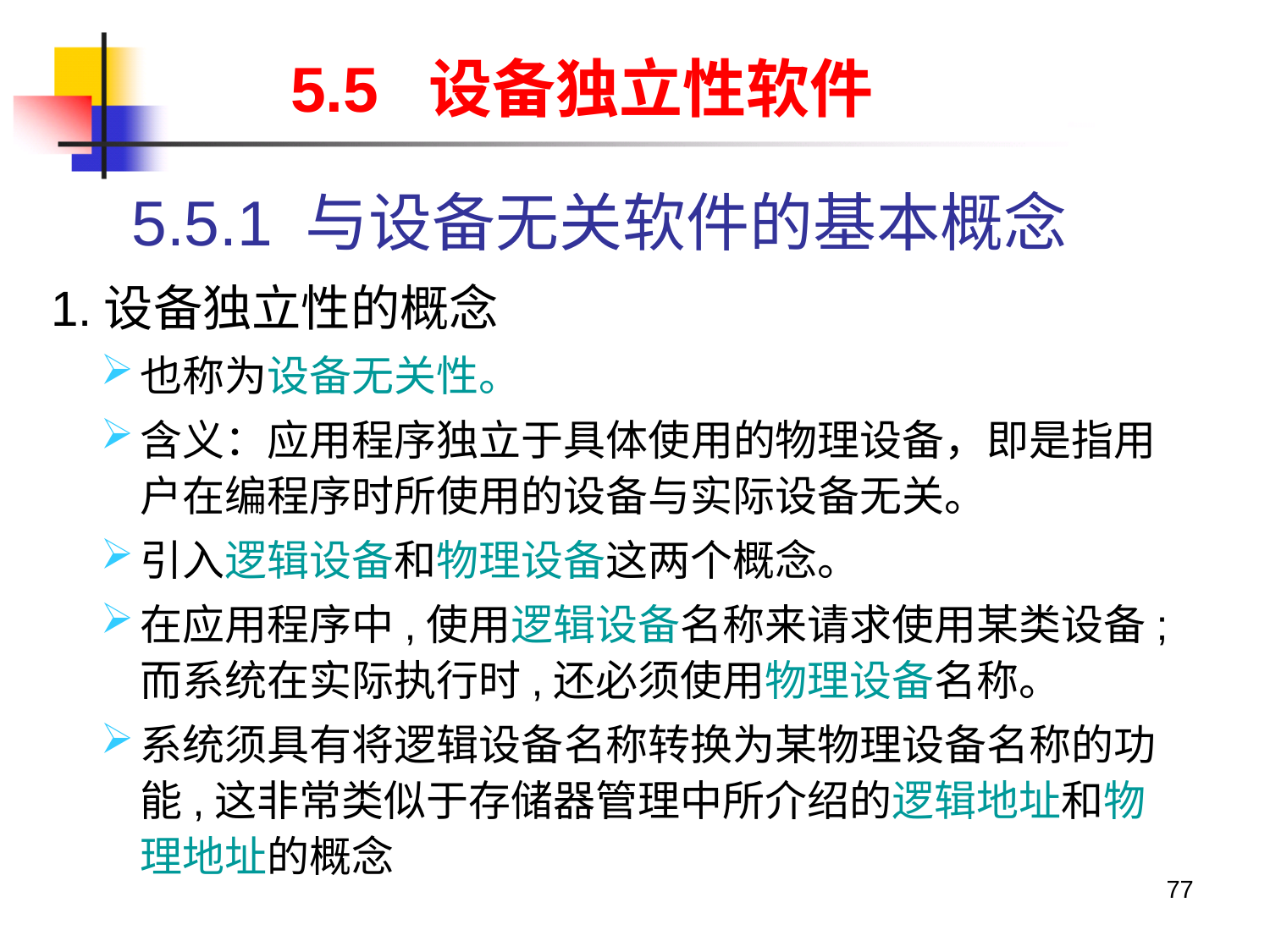

5.5  设备独立性软件

5.5.1 与设备无关软件的基本概念
 1.设备独立性的概念
也称为设备无关性。
含义：应用程序独立于具体使用的物理设备，即是指用户在编程序时所使用的设备与实际设备无关。
引入逻辑设备和物理设备这两个概念。
在应用程序中,使用逻辑设备名称来请求使用某类设备;而系统在实际执行时,还必须使用物理设备名称。
系统须具有将逻辑设备名称转换为某物理设备名称的功能,这非常类似于存储器管理中所介绍的逻辑地址和物理地址的概念
77